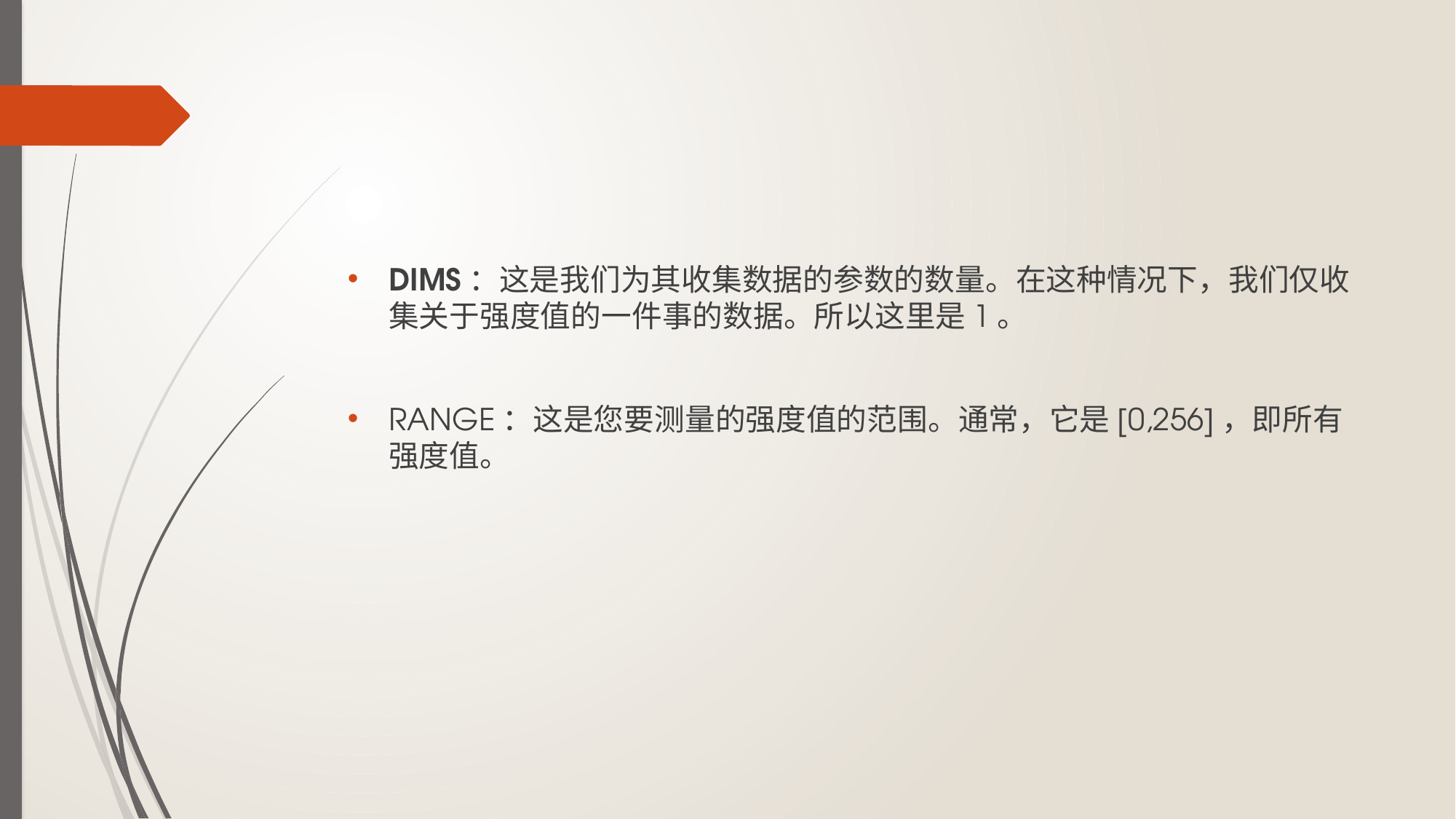

#
DIMS：这是我们为其收集数据的参数的数量。在这种情况下，我们仅收集关于强度值的一件事的数据。所以这里是1。

RANGE：这是您要测量的强度值的范围。通常，它是[0,256]，即所有强度值。